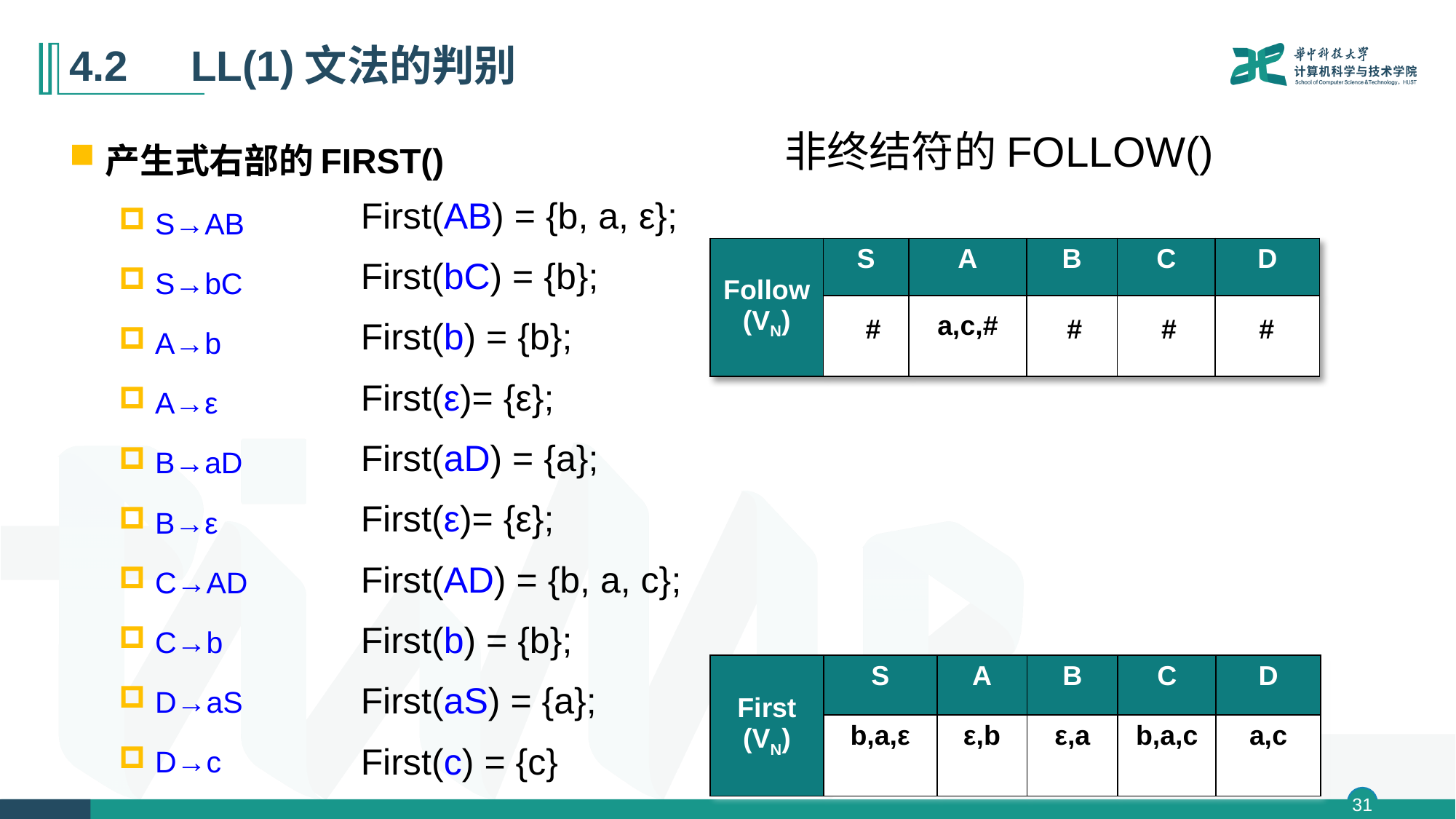

# 4.2　LL(1)文法的判别
产生式右部的FIRST()
S→AB
S→bC
A→b
A→ε
B→aD
B→ε
C→AD
C→b
D→aS
D→c
非终结符的FOLLOW()
First(AB) = {b, a, ε};
First(bC) = {b};
First(b) = {b};
First(ε)= {ε};
First(aD) = {a};
First(ε)= {ε};
First(AD) = {b, a, c};
First(b) = {b};
First(aS) = {a};
First(c) = {c}
| Follow (VN) | S | A | B | C | D |
| --- | --- | --- | --- | --- | --- |
|  |  |  |  |  |  |
a,c,#
#
#
#
#
| First (VN) | S | A | B | C | D |
| --- | --- | --- | --- | --- | --- |
|  | b,a,ε | ε,b | ε,a | b,a,c | a,c |